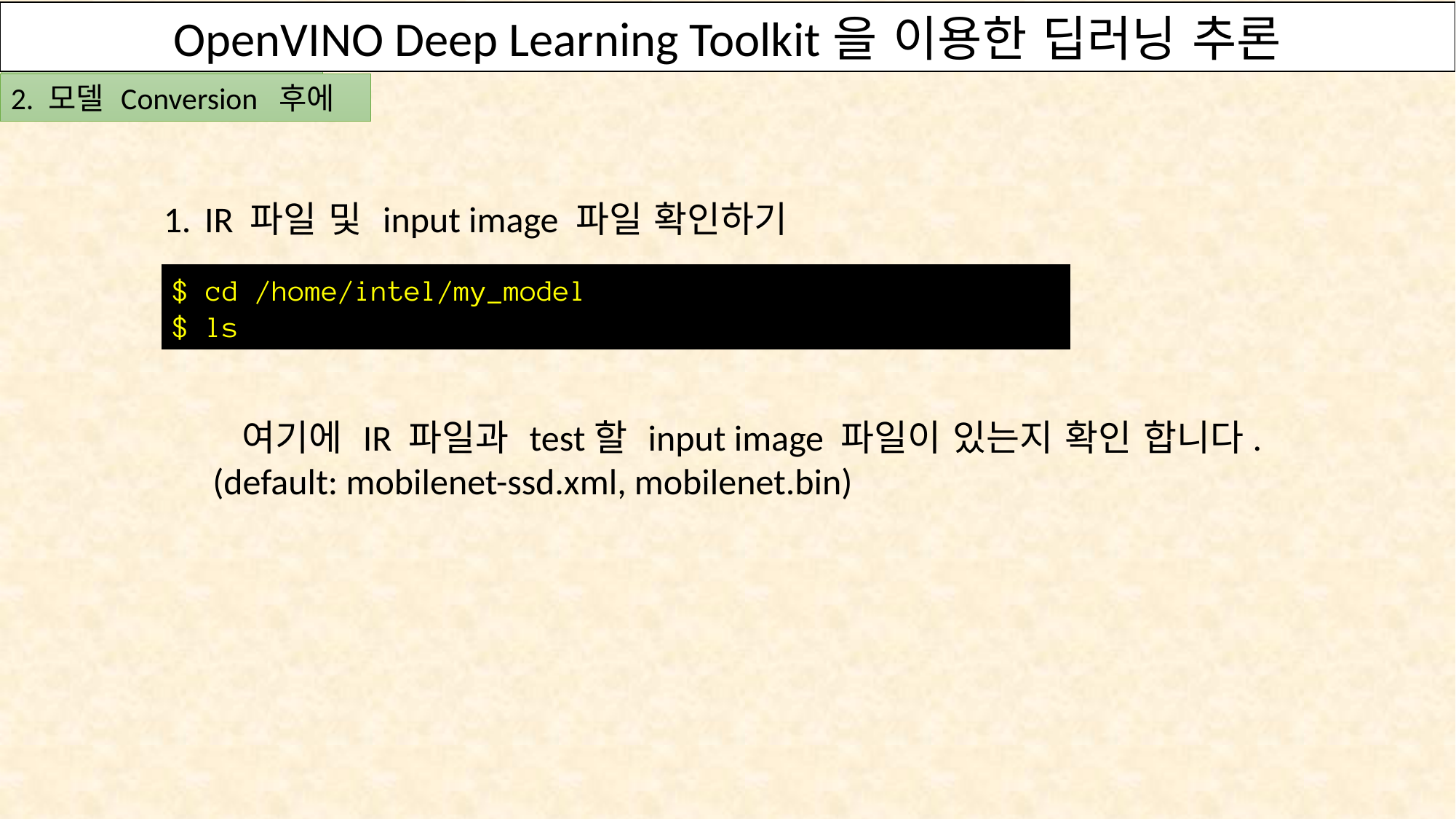

OpenVINO Deep Learning Toolkit을 이용한 딥러닝 추론
3.  입력 파일 위치 확인
2. 모델 Conversion  후에

IR 파일 및 input image 파일 확인하기

      여기에 IR 파일과 test할 input image 파일이 있는지 확인 합니다.
      (default: mobilenet-ssd.xml, mobilenet.bin)
$ cd /home/intel/my_model
$ ls